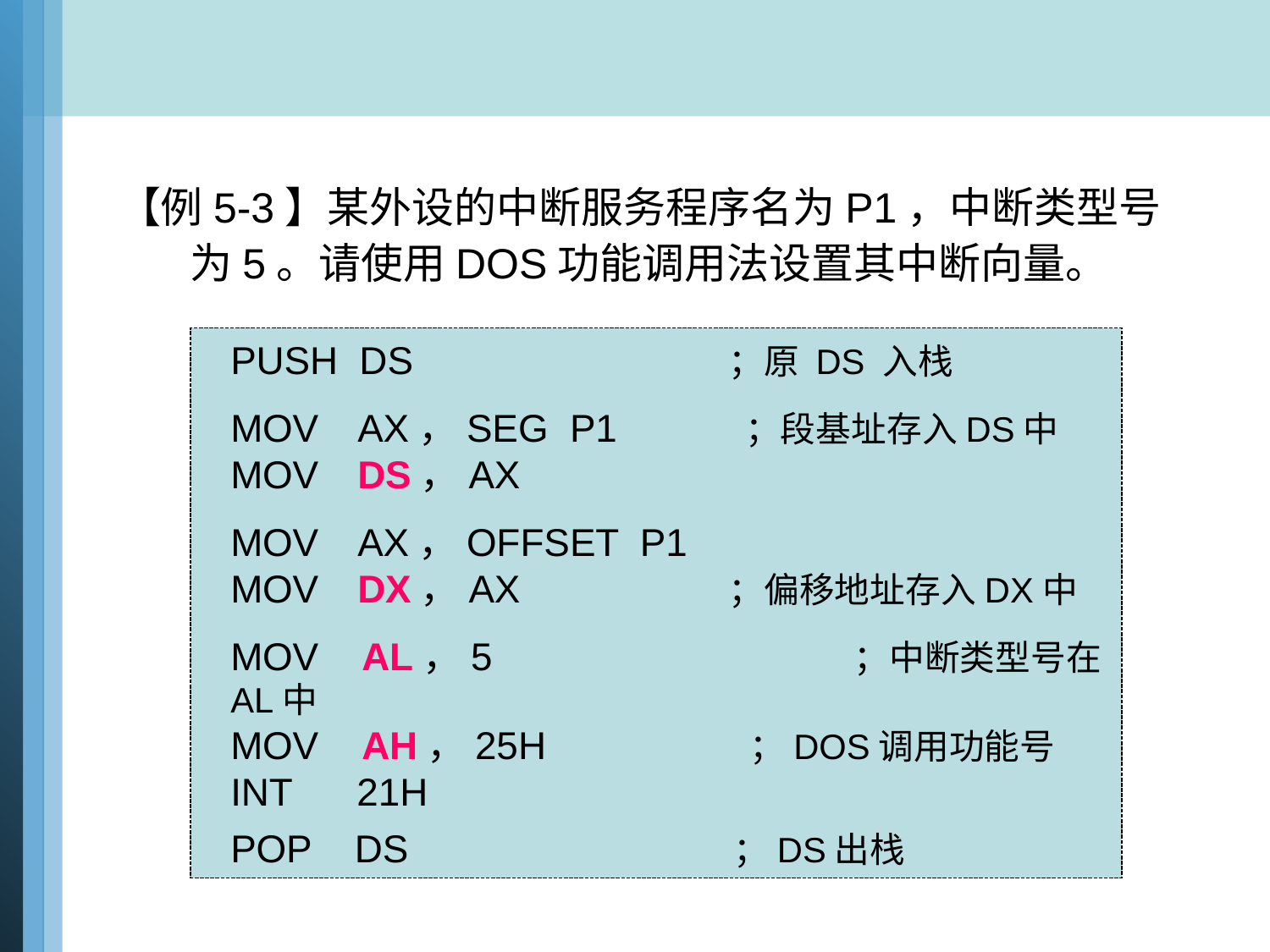

【例5-3】某外设的中断服务程序名为P1，中断类型号为5。请使用DOS功能调用法设置其中断向量。
PUSH  DS		          ；原 DS 入栈
MOV	AX，SEG  P1           ；段基址存入DS中
MOV	DS，AX
MOV 	AX，OFFSET  P1
MOV 	DX，AX	          ；偏移地址存入DX中
MOV    AL，5		           ；中断类型号在AL中
MOV    AH，25H                  ；DOS调用功能号
INT      21H
POP    DS		           ；DS出栈

93